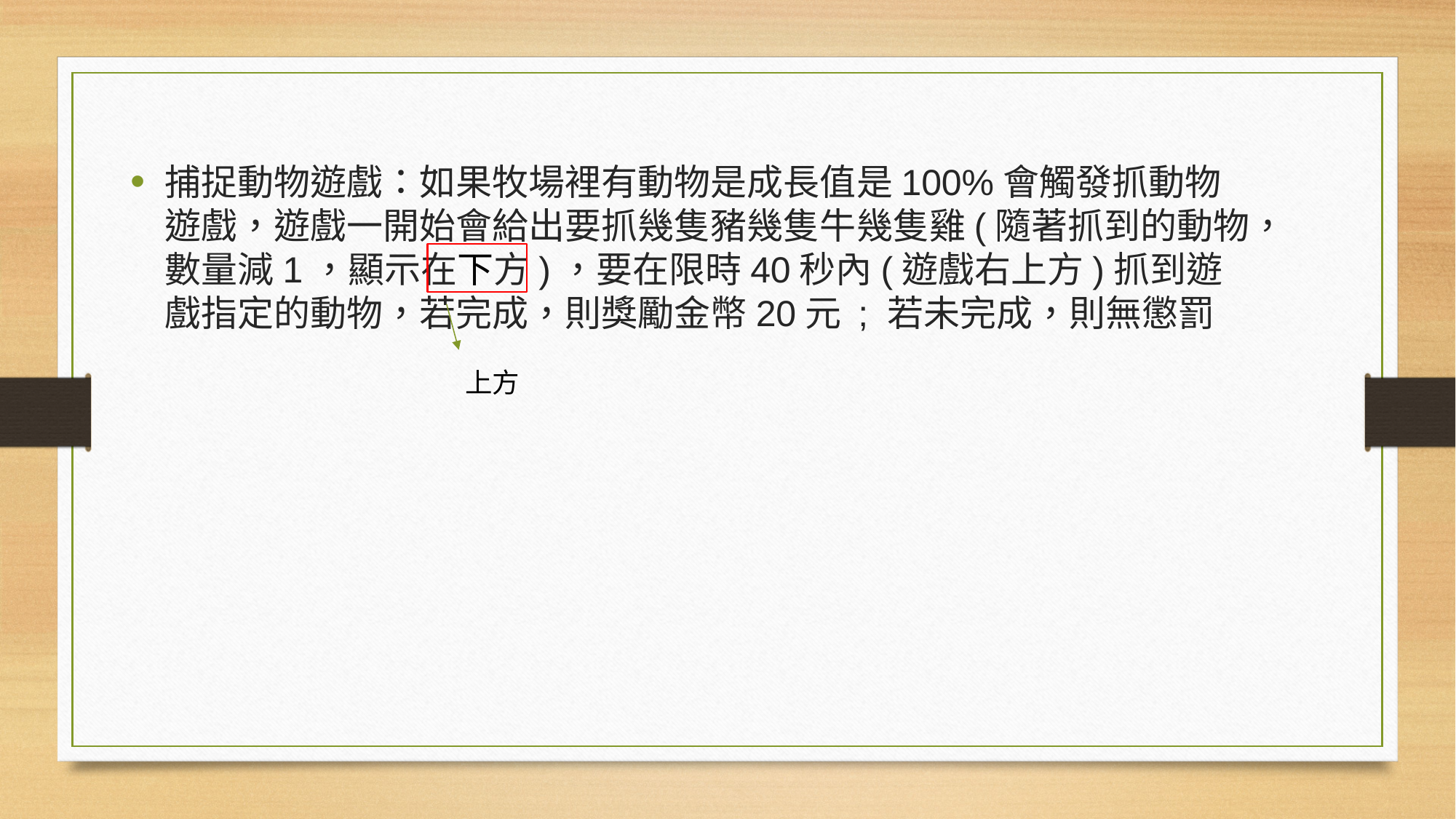

捕捉動物遊戲：如果牧場裡有動物是成長值是100%會觸發抓動物遊戲，遊戲一開始會給出要抓幾隻豬幾隻牛幾隻雞(隨著抓到的動物，數量減1，顯示在下方)，要在限時40秒內(遊戲右上方)抓到遊戲指定的動物，若完成，則獎勵金幣20元 ; 若未完成，則無懲罰

上方